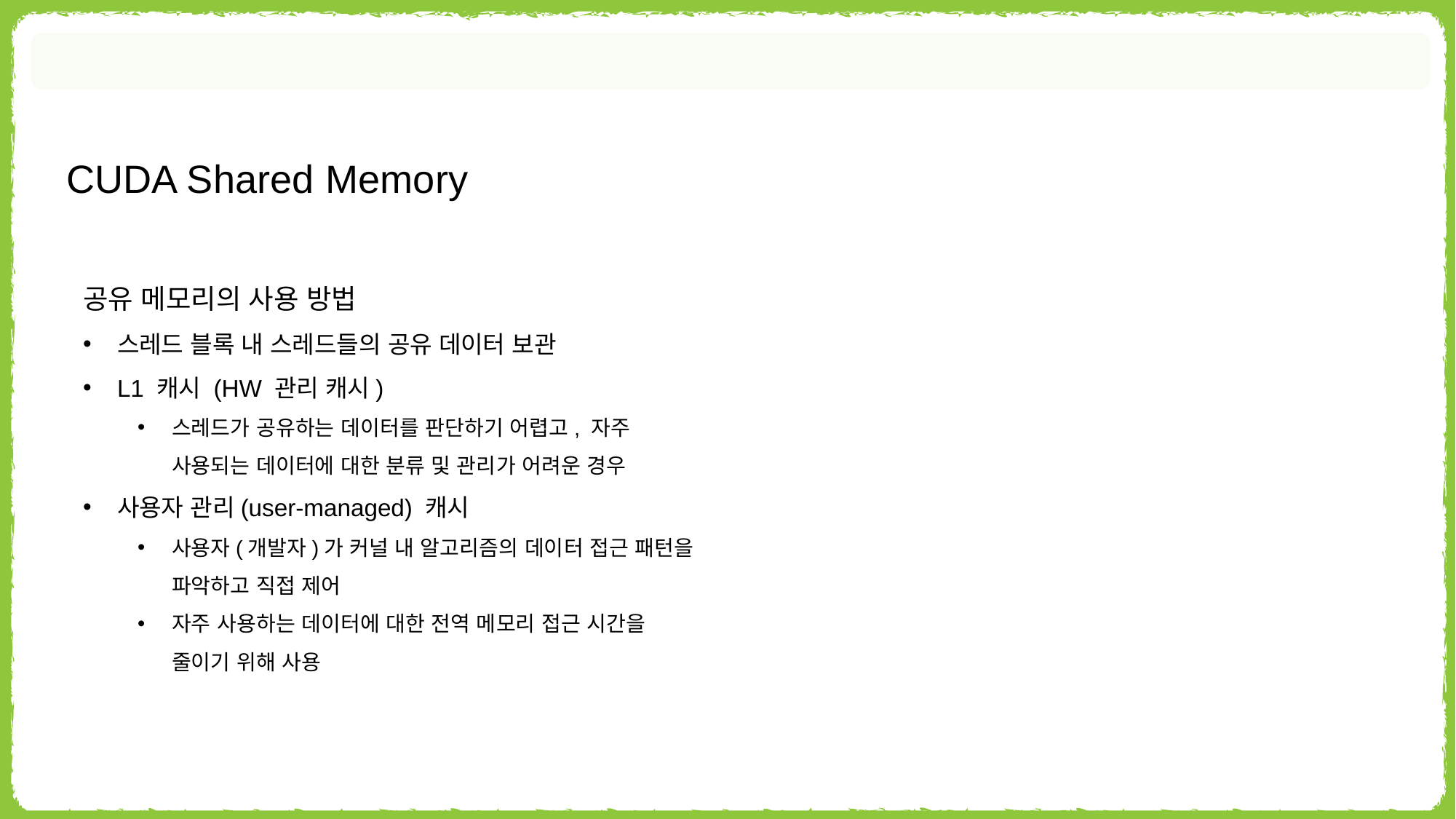

CUDA Shared Memory
공유 메모리의 사용 방법
스레드 블록 내 스레드들의 공유 데이터 보관
L1 캐시 (HW 관리 캐시)
스레드가 공유하는 데이터를 판단하기 어렵고, 자주
사용되는 데이터에 대한 분류 및 관리가 어려운 경우
사용자 관리(user-managed) 캐시
사용자(개발자)가 커널 내 알고리즘의 데이터 접근 패턴을 파악하고 직접 제어
자주 사용하는 데이터에 대한 전역 메모리 접근 시간을
줄이기 위해 사용